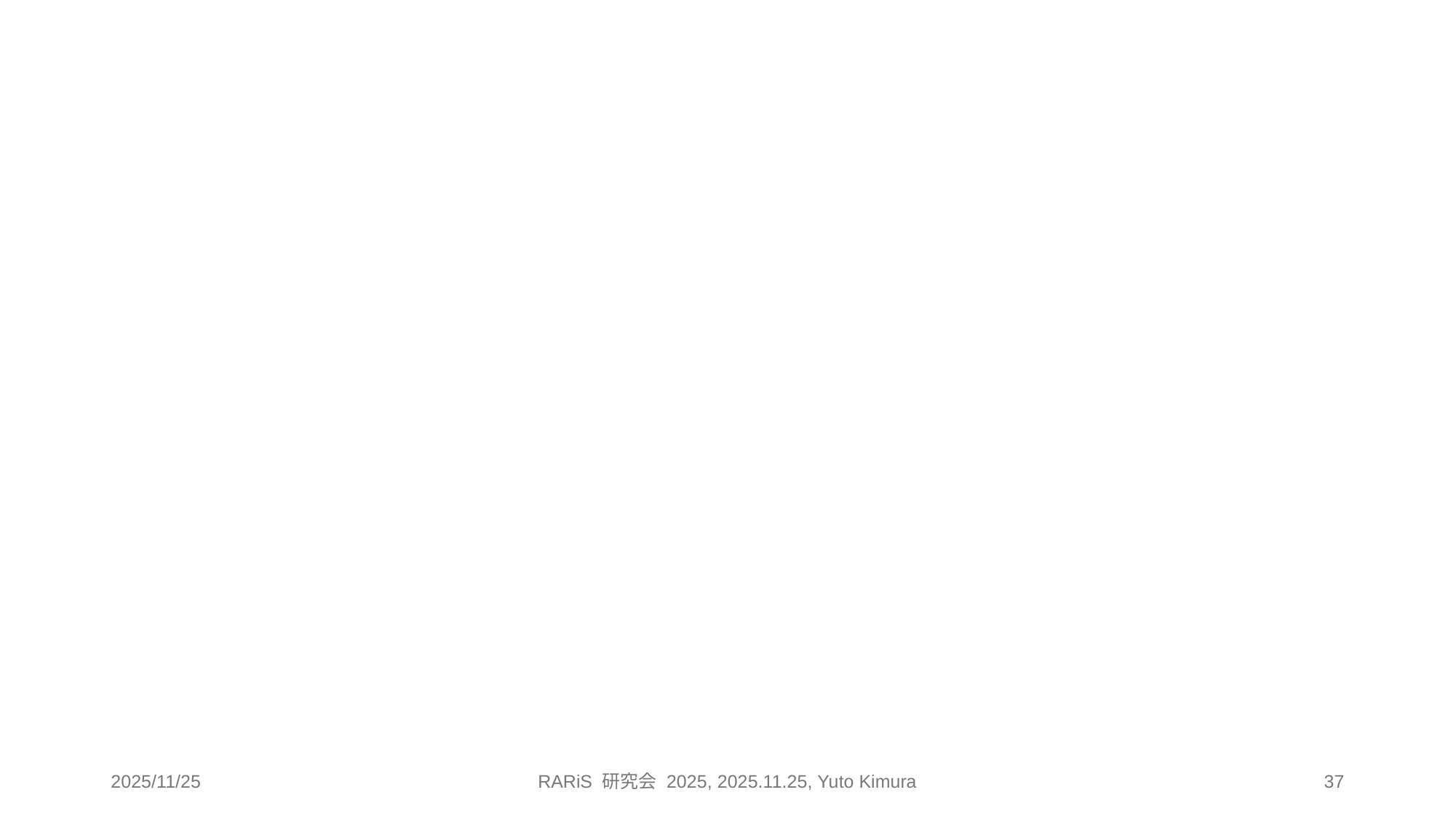

2025/11/25
RARiS 研究会 2025, 2025.11.25, Yuto Kimura
37